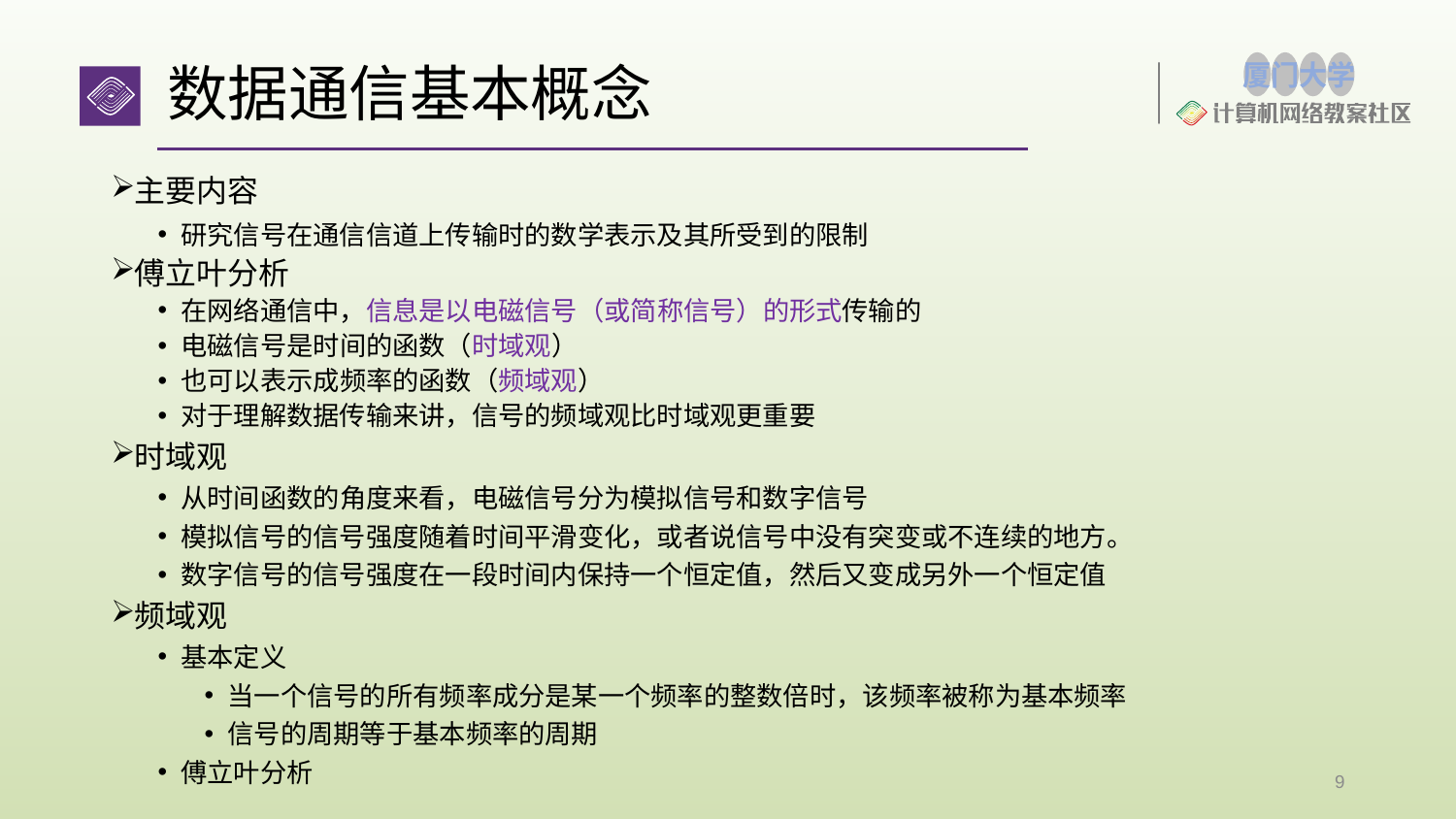

# 数据通信基本概念
主要内容
研究信号在通信信道上传输时的数学表示及其所受到的限制
傅立叶分析
在网络通信中，信息是以电磁信号（或简称信号）的形式传输的
电磁信号是时间的函数（时域观）
也可以表示成频率的函数（频域观）
对于理解数据传输来讲，信号的频域观比时域观更重要
时域观
从时间函数的角度来看，电磁信号分为模拟信号和数字信号
模拟信号的信号强度随着时间平滑变化，或者说信号中没有突变或不连续的地方。
数字信号的信号强度在一段时间内保持一个恒定值，然后又变成另外一个恒定值
频域观
基本定义
当一个信号的所有频率成分是某一个频率的整数倍时，该频率被称为基本频率
信号的周期等于基本频率的周期
傅立叶分析

9